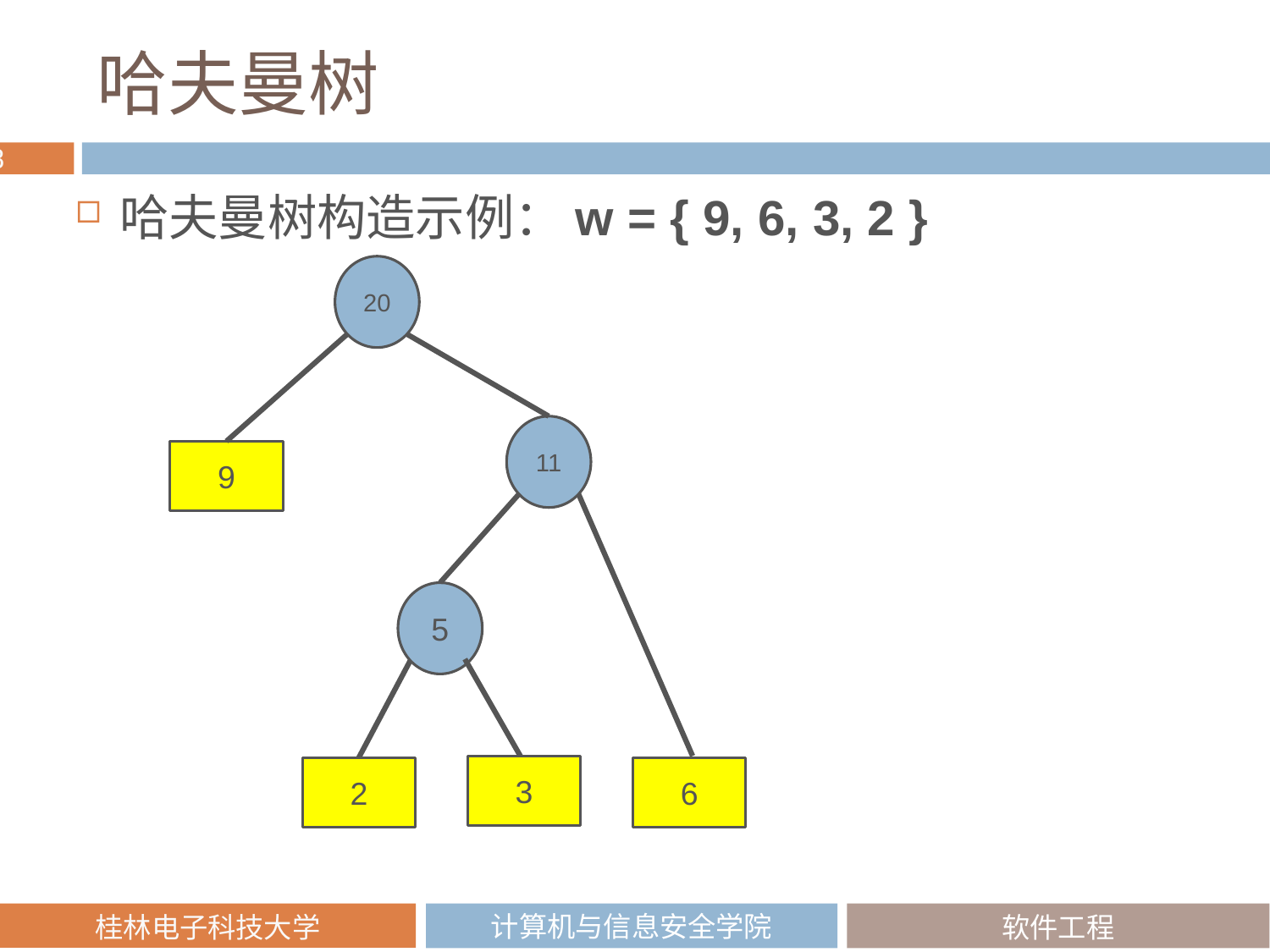

# 哈夫曼树
哈夫曼树构造示例：w = { 9, 6, 3, 2 }
20
11
9
5
3
6
2